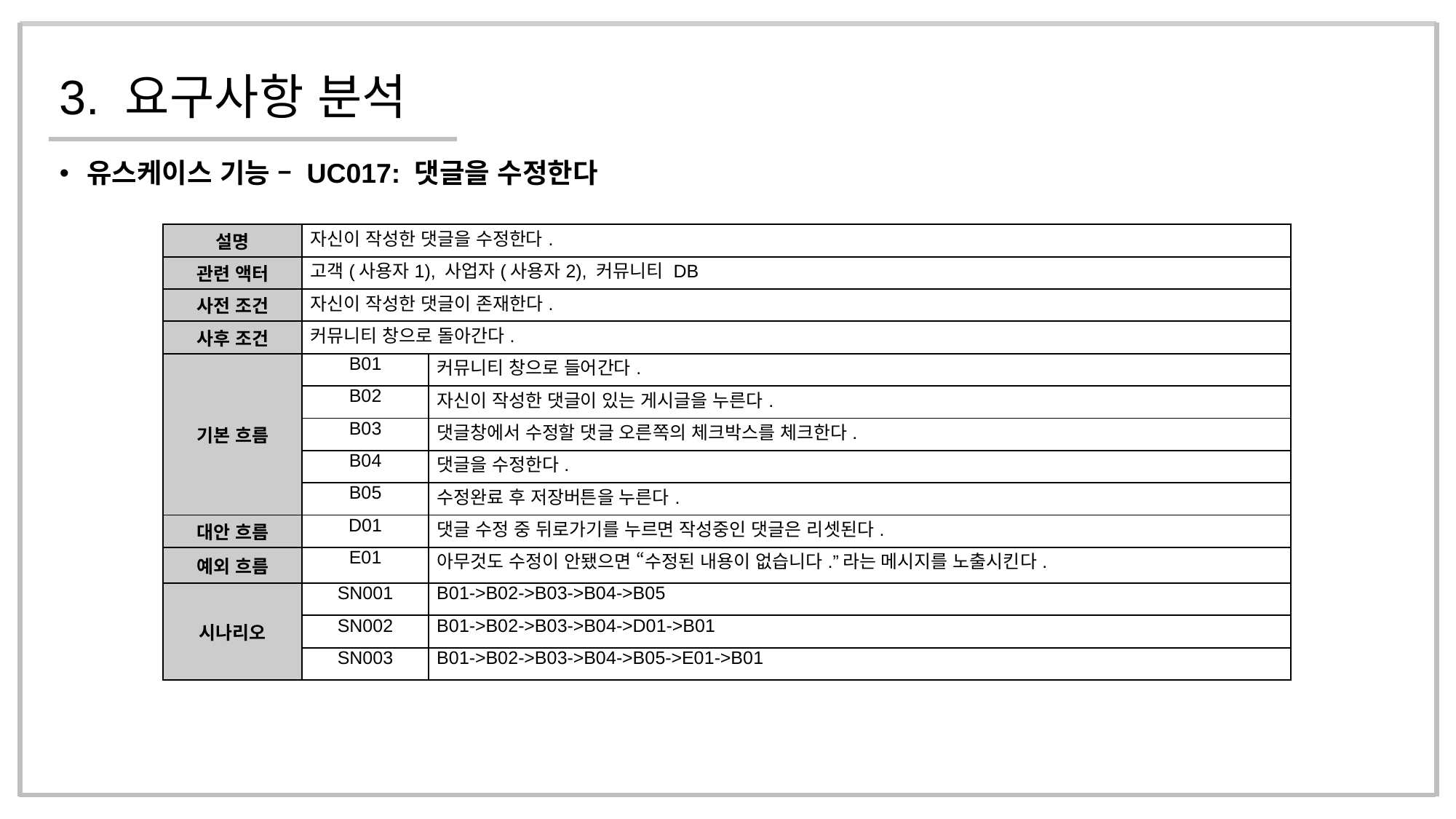

# 3. 요구사항 분석

유스케이스 기능 – UC017: 댓글을 수정한다
| 설명 | 자신이 작성한 댓글을 수정한다. |  |
| --- | --- | --- |
| 관련 액터 | 고객(사용자1), 사업자(사용자2), 커뮤니티 DB |  |
| 사전 조건 | 자신이 작성한 댓글이 존재한다. |  |
| 사후 조건 | 커뮤니티 창으로 돌아간다. |  |
| 기본 흐름 | B01 | 커뮤니티 창으로 들어간다. |
|  | B02 | 자신이 작성한 댓글이 있는 게시글을 누른다. |
|  | B03 | 댓글창에서 수정할 댓글 오른쪽의 체크박스를 체크한다. |
|  | B04 | 댓글을 수정한다. |
|  | B05 | 수정완료 후 저장버튼을 누른다. |
| 대안 흐름 | D01 | 댓글 수정 중 뒤로가기를 누르면 작성중인 댓글은 리셋된다. |
| 예외 흐름 | E01 | 아무것도 수정이 안됐으면 “수정된 내용이 없습니다.”라는 메시지를 노출시킨다. |
| 시나리오 | SN001 | B01->B02->B03->B04->B05 |
|  | SN002 | B01->B02->B03->B04->D01->B01 |
|  | SN003 | B01->B02->B03->B04->B05->E01->B01 |